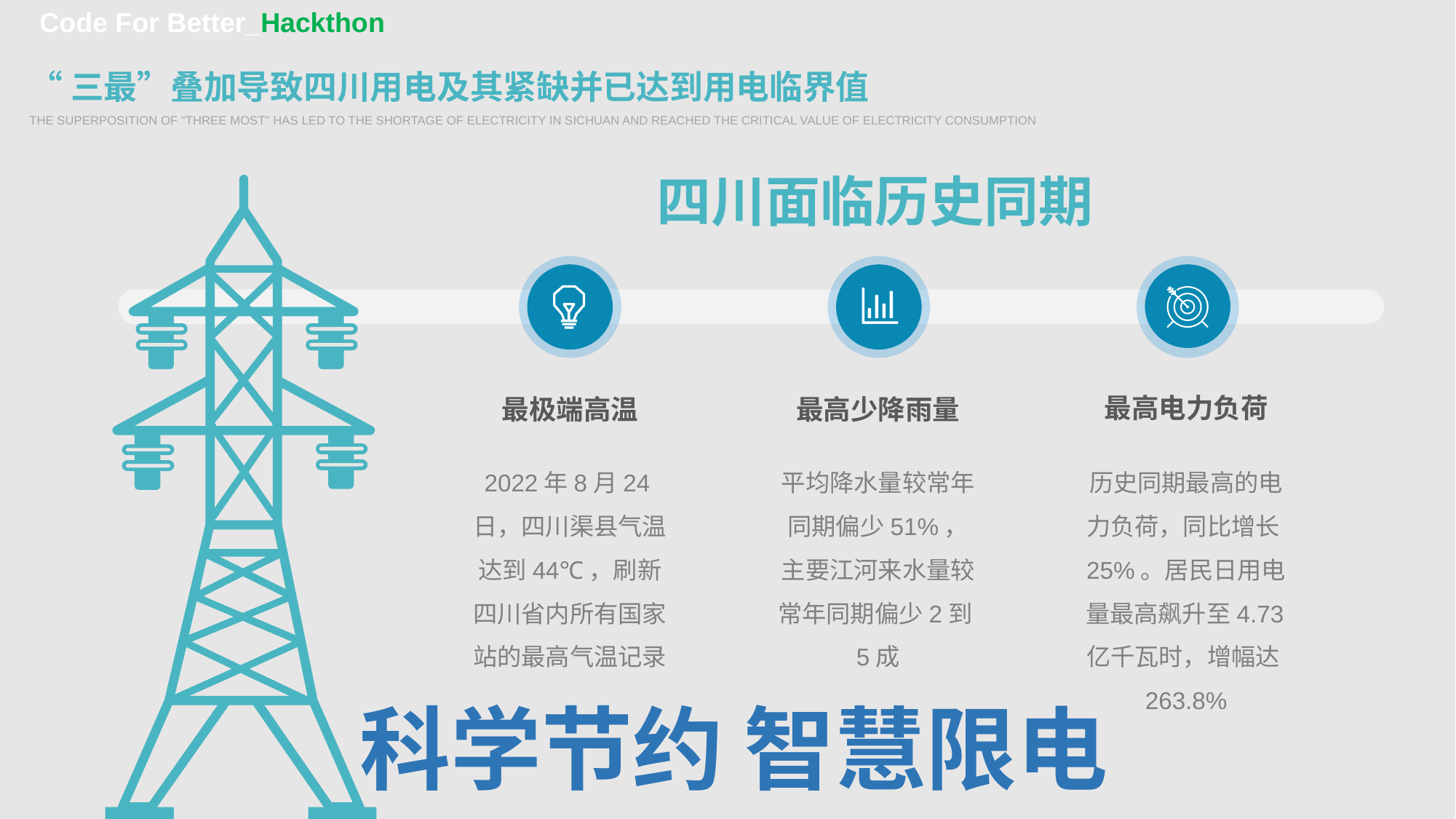

Code For Better_Hackthon
“三最”叠加导致四川用电及其紧缺并已达到用电临界值
The superposition of "three most" has led to the shortage of electricity in Sichuan and reached the critical value of electricity consumption
四川面临历史同期

最极端高温
2022年8月24日，四川渠县气温达到44℃，刷新四川省内所有国家站的最高气温记录

最高少降雨量
平均降水量较常年同期偏少51%，主要江河来水量较常年同期偏少2到5成

最高电力负荷
历史同期最高的电力负荷，同比增长25%。居民日用电量最高飙升至4.73亿千瓦时，增幅达263.8%

科学节约 智慧限电